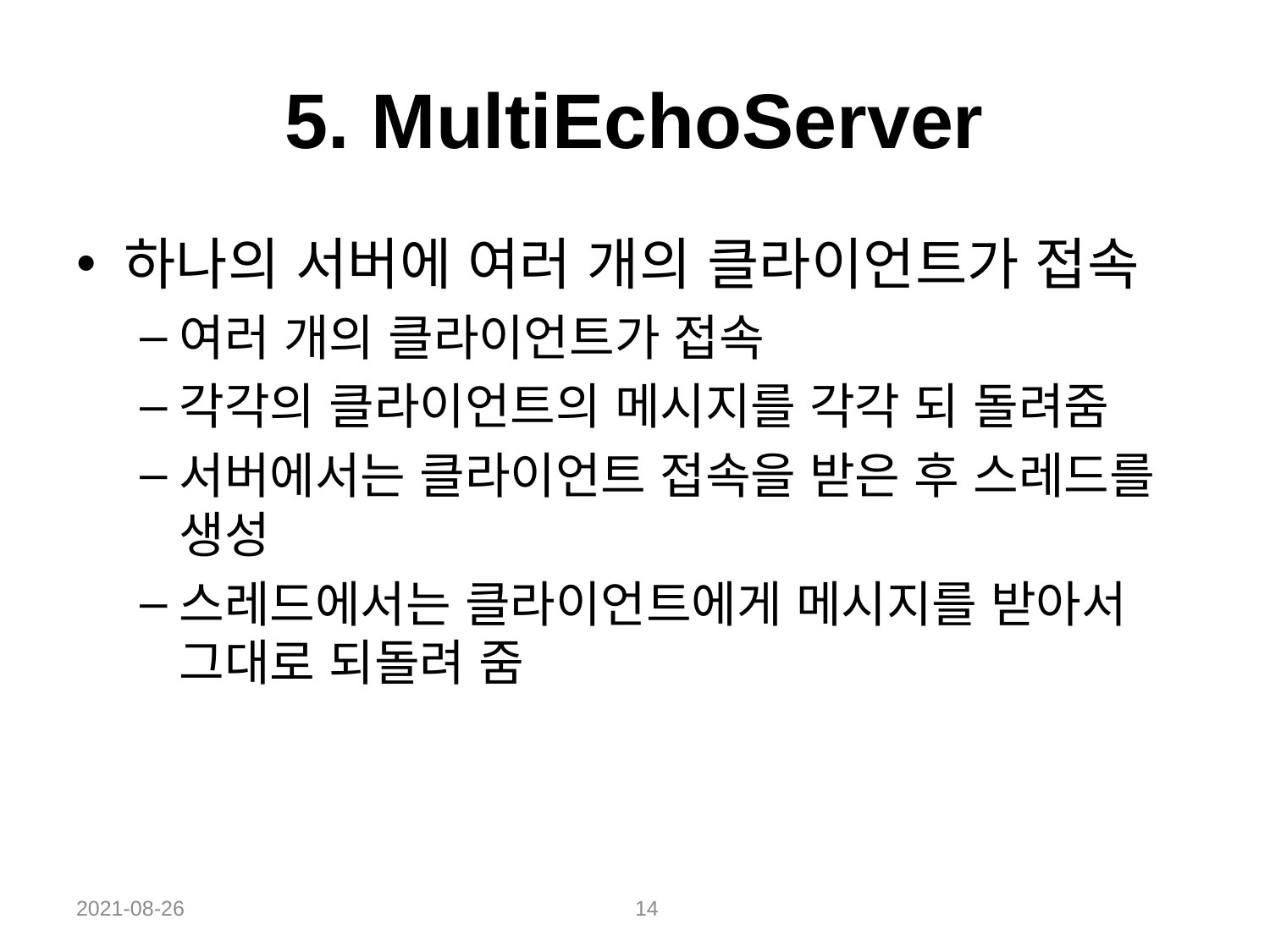

# 5. MultiEchoServer
하나의 서버에 여러 개의 클라이언트가 접속
여러 개의 클라이언트가 접속
각각의 클라이언트의 메시지를 각각 되 돌려줌
서버에서는 클라이언트 접속을 받은 후 스레드를 생성
스레드에서는 클라이언트에게 메시지를 받아서 그대로 되돌려 줌
2021-08-26
14